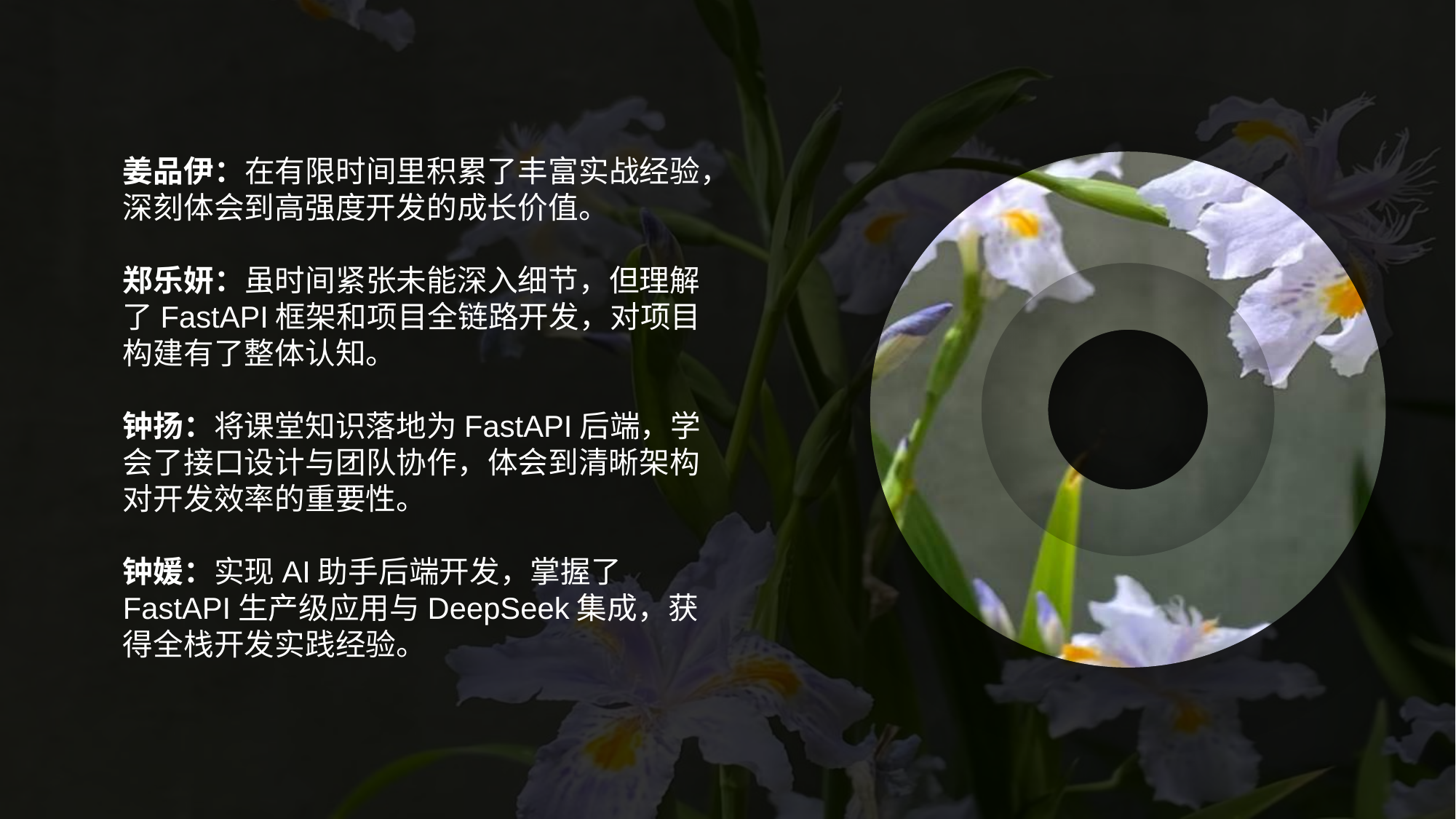

姜品伊：在有限时间里积累了丰富实战经验，深刻体会到高强度开发的成长价值。

郑乐妍：虽时间紧张未能深入细节，但理解了FastAPI框架和项目全链路开发，对项目构建有了整体认知。

钟扬：将课堂知识落地为FastAPI后端，学会了接口设计与团队协作，体会到清晰架构对开发效率的重要性。

钟媛：实现AI助手后端开发，掌握了FastAPI生产级应用与DeepSeek集成，获得全栈开发实践经验。